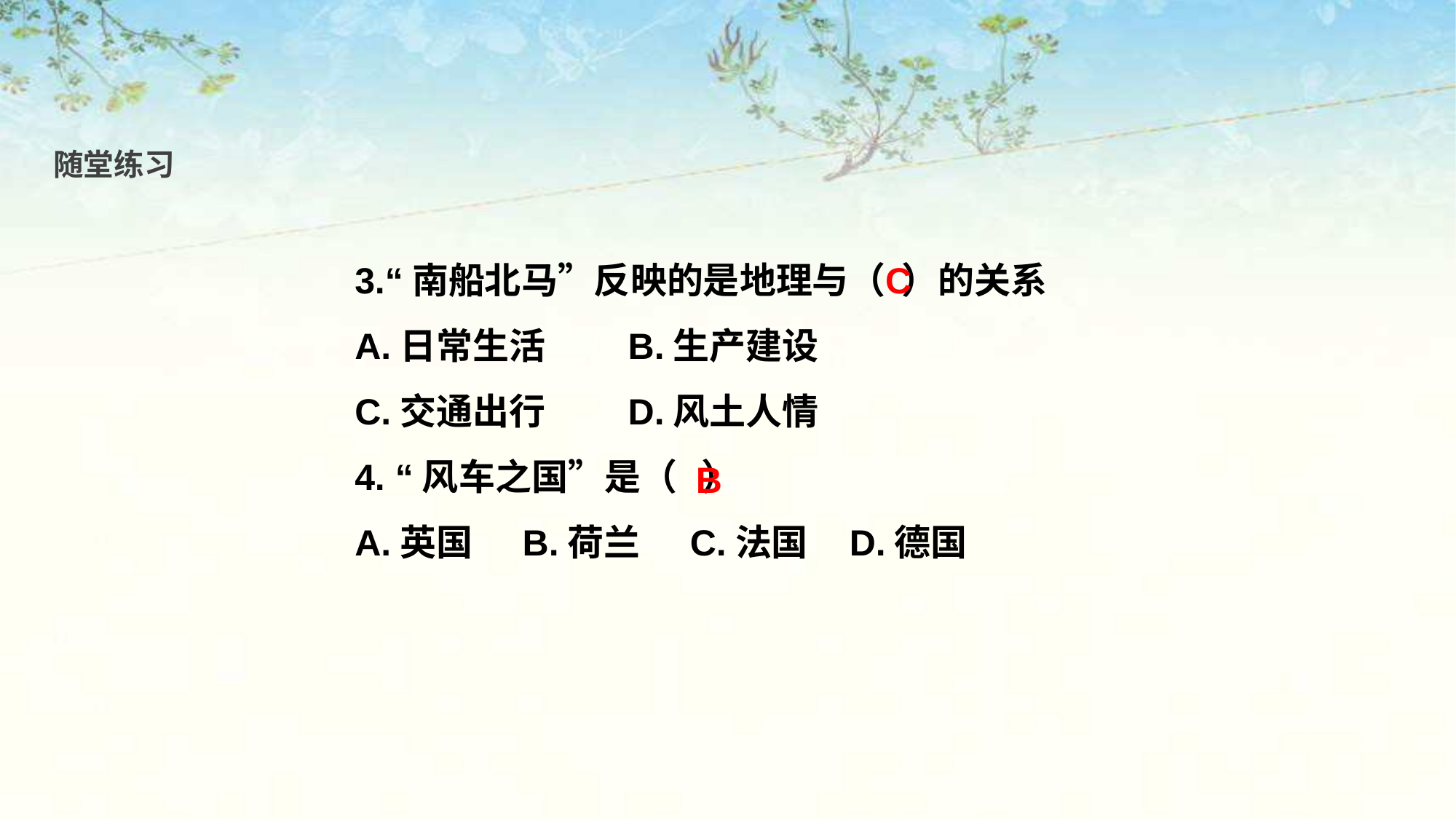

随堂练习
3.“南船北马”反映的是地理与（  ）的关系
A.日常生活         B.生产建设
C.交通出行         D.风土人情
4. “风车之国”是（   ）
A.英国     B.荷兰     C.法国    D.德国
 C
B